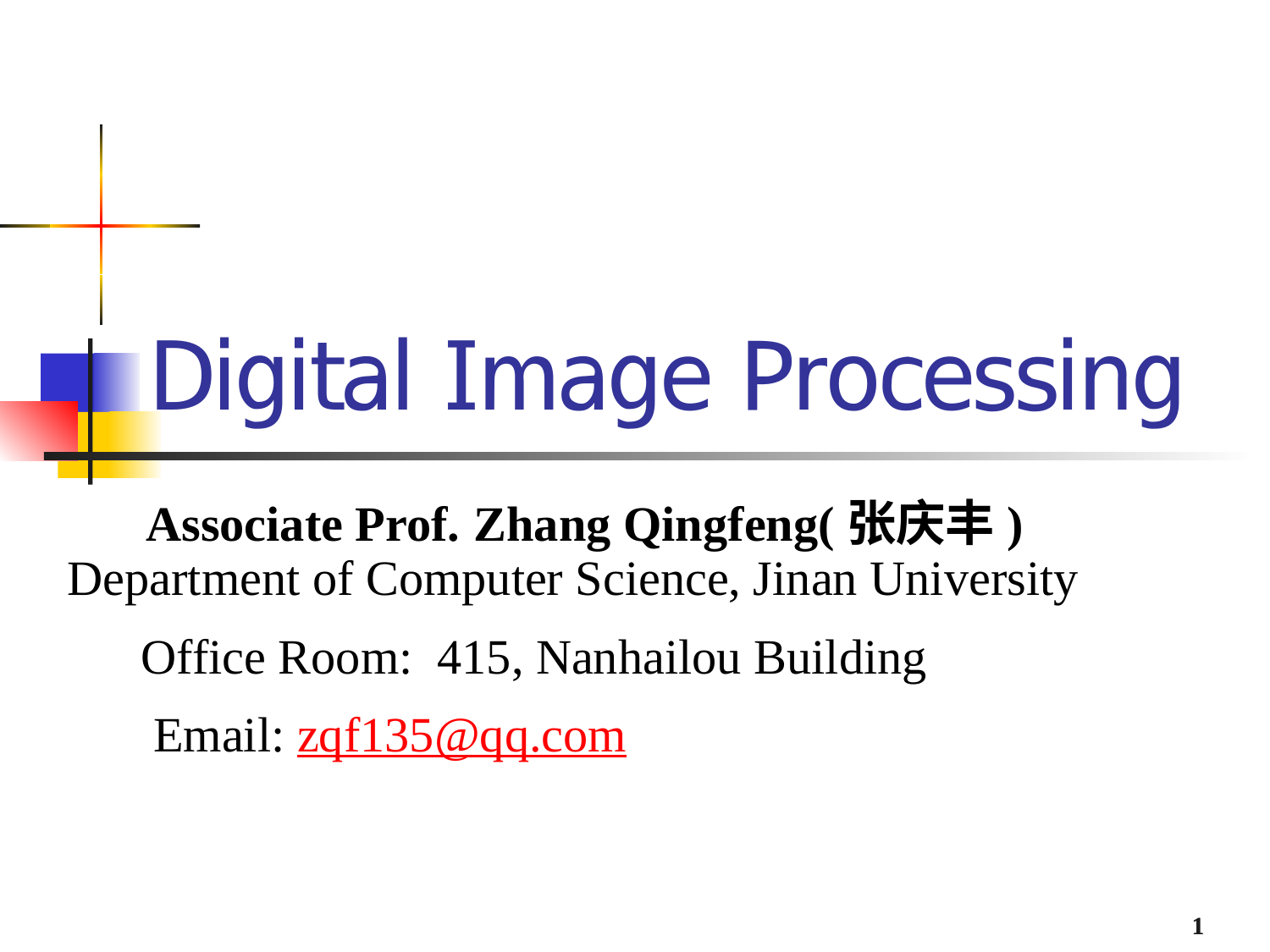

# Digital Image Processing
     Associate Prof. Zhang Qingfeng(张庆丰) Department of Computer Science, Jinan University
      Office Room:  415, Nanhailou Building
       Email: zqf135@qq.com
1
1